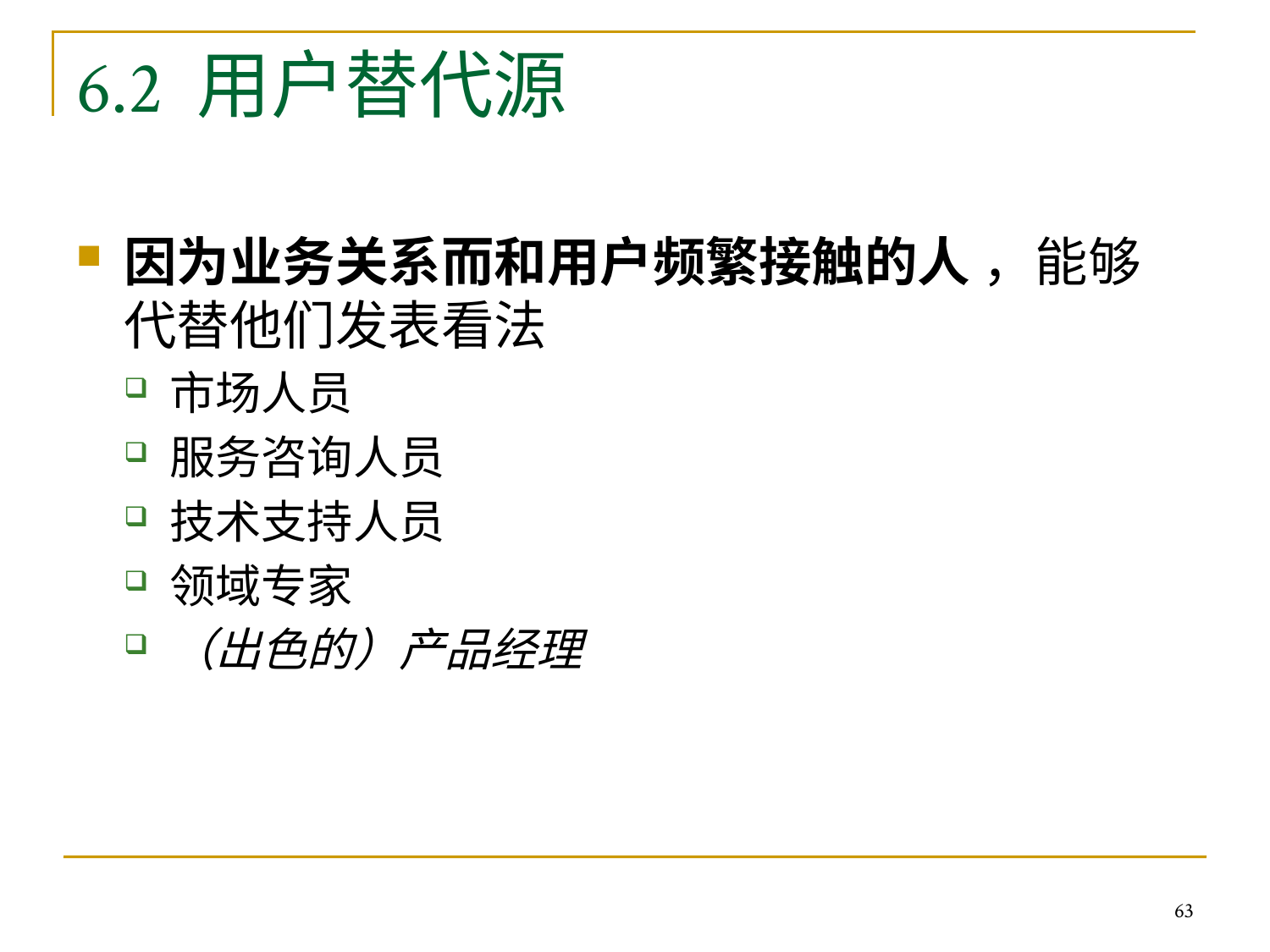

# 6.2 用户替代源
因为业务关系而和用户频繁接触的人 ，能够代替他们发表看法
市场人员
服务咨询人员
技术支持人员
领域专家
（出色的）产品经理
63